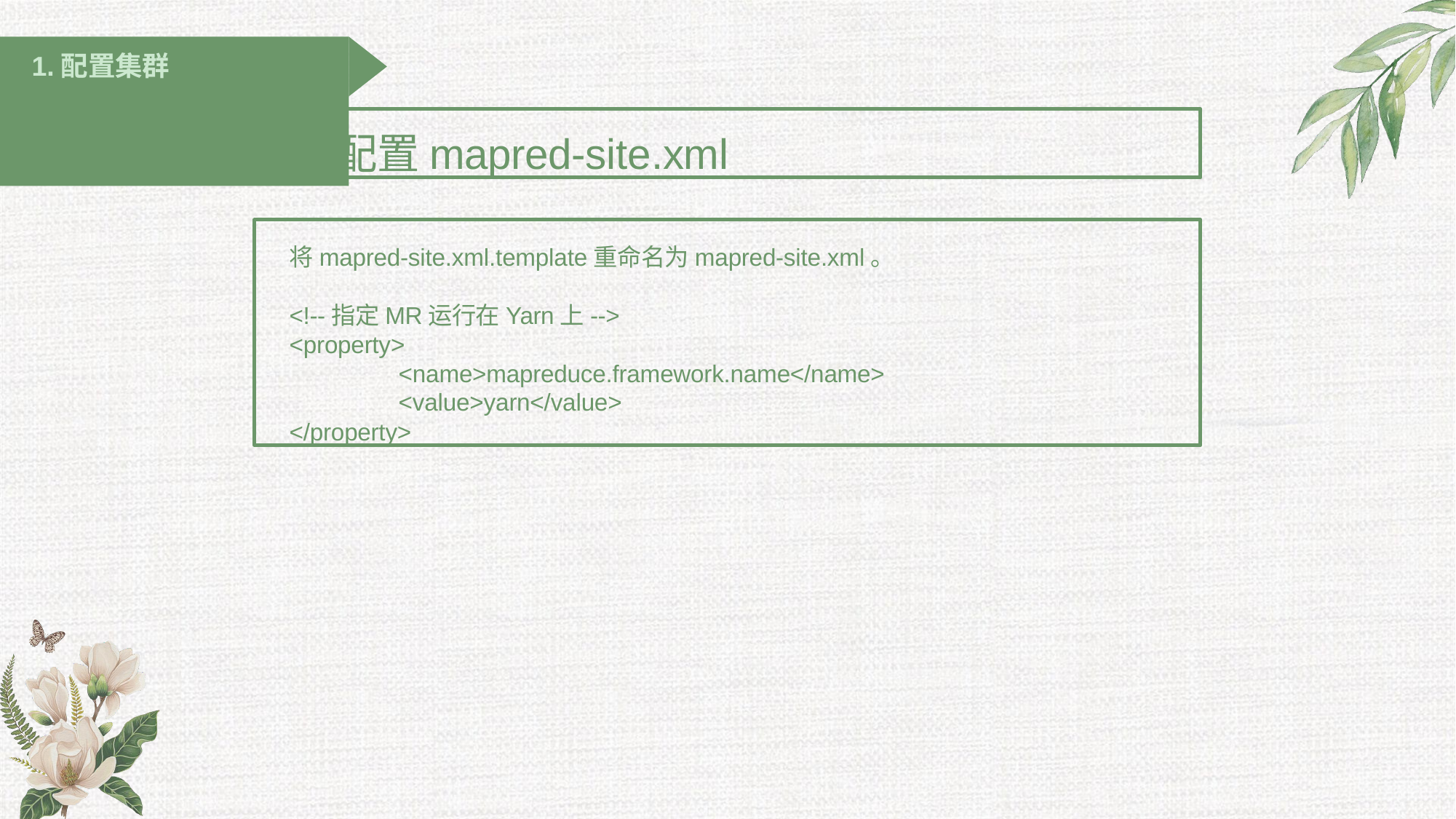

# 1.配置集群
4 配置mapred-site.xml
将mapred-site.xml.template重命名为mapred-site.xml。
<!--指定MR运行在Yarn上-->
<property>
<name>mapreduce.framework.name</name>
<value>yarn</value>
</property>